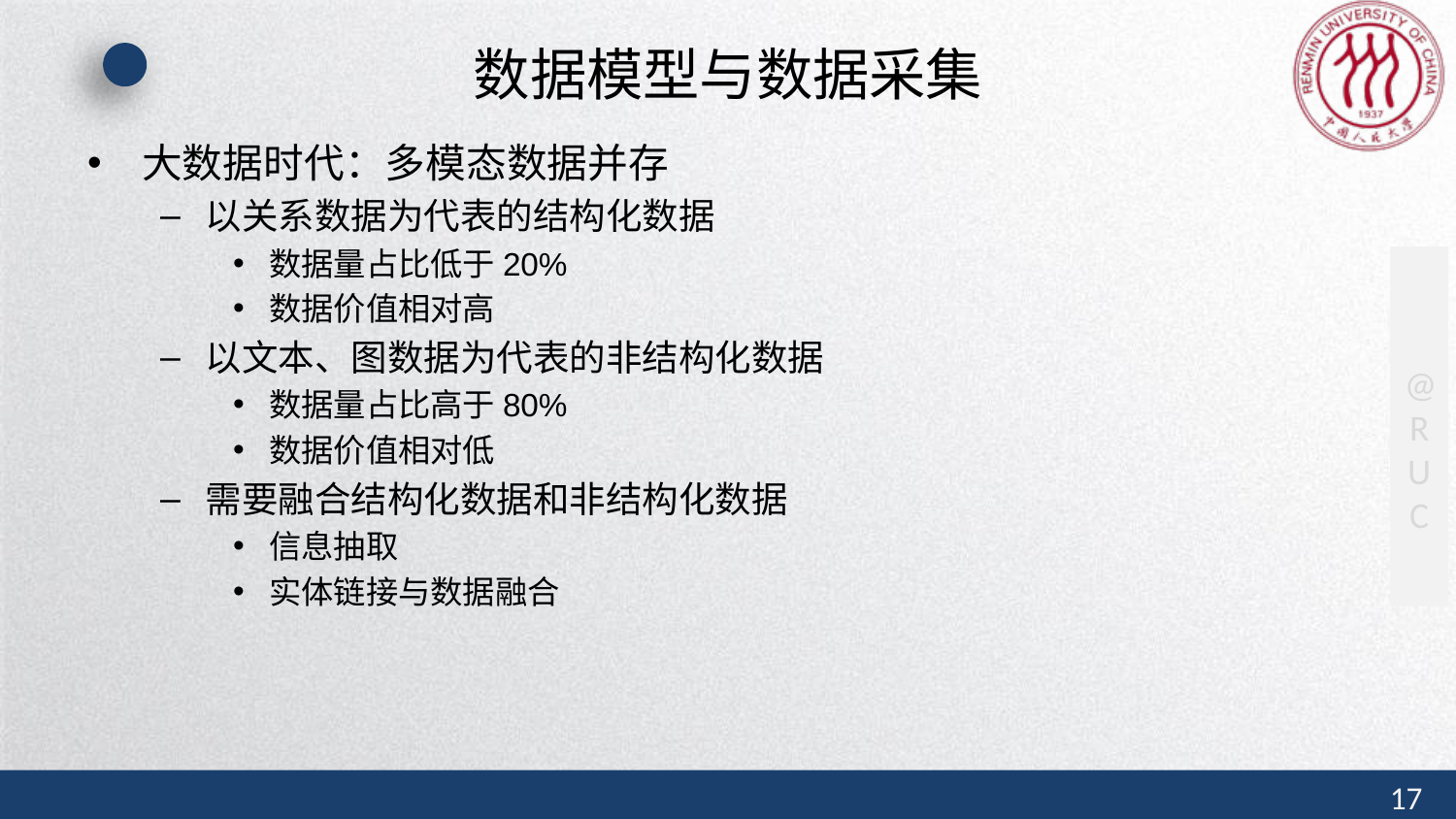

# 数据模型与数据采集
大数据时代：多模态数据并存
以关系数据为代表的结构化数据
数据量占比低于20%
数据价值相对高
以文本、图数据为代表的非结构化数据
数据量占比高于80%
数据价值相对低
需要融合结构化数据和非结构化数据
信息抽取
实体链接与数据融合